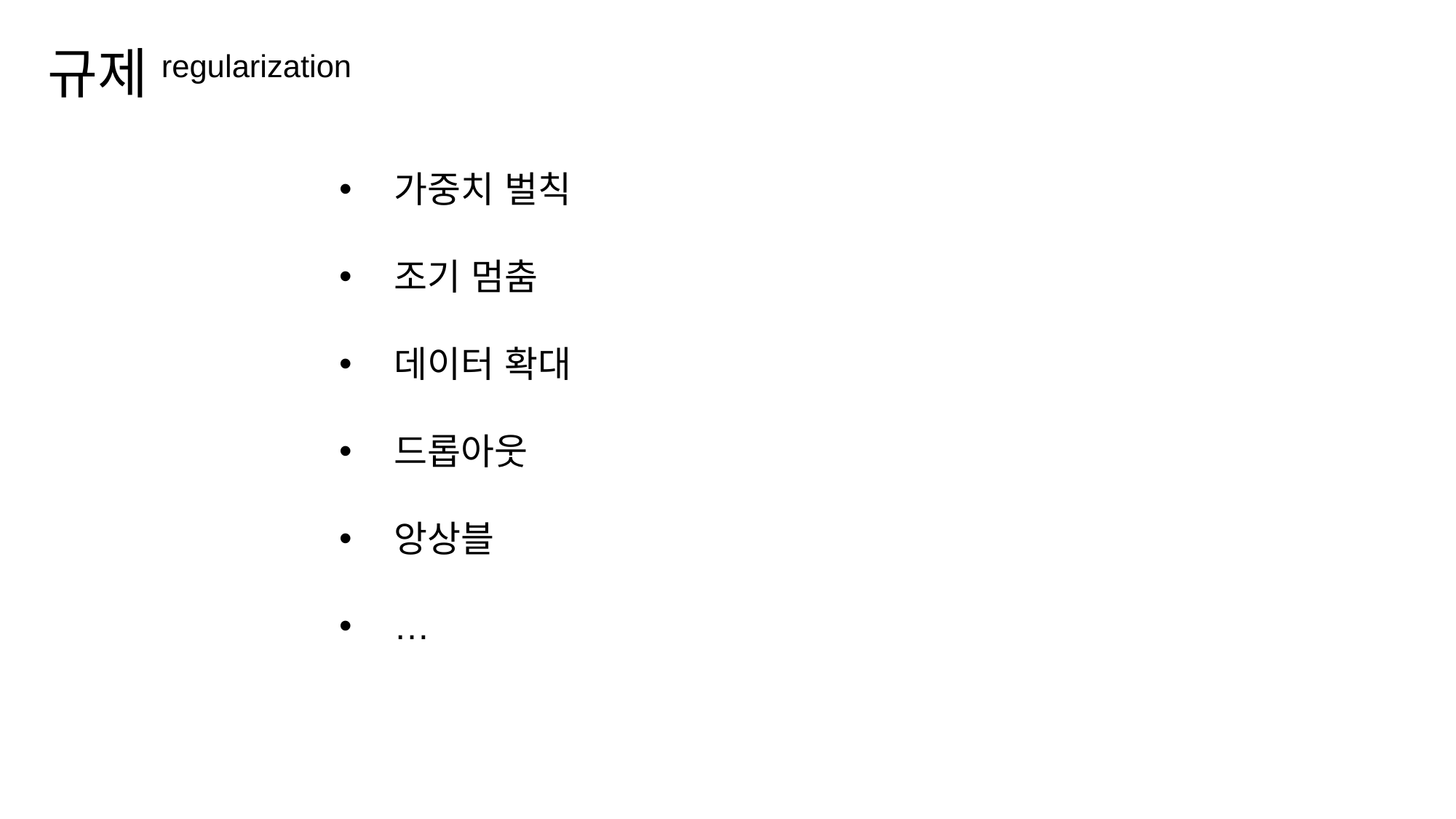

규제regularization
가중치 벌칙

조기 멈춤

데이터 확대

드롭아웃

앙상블

…